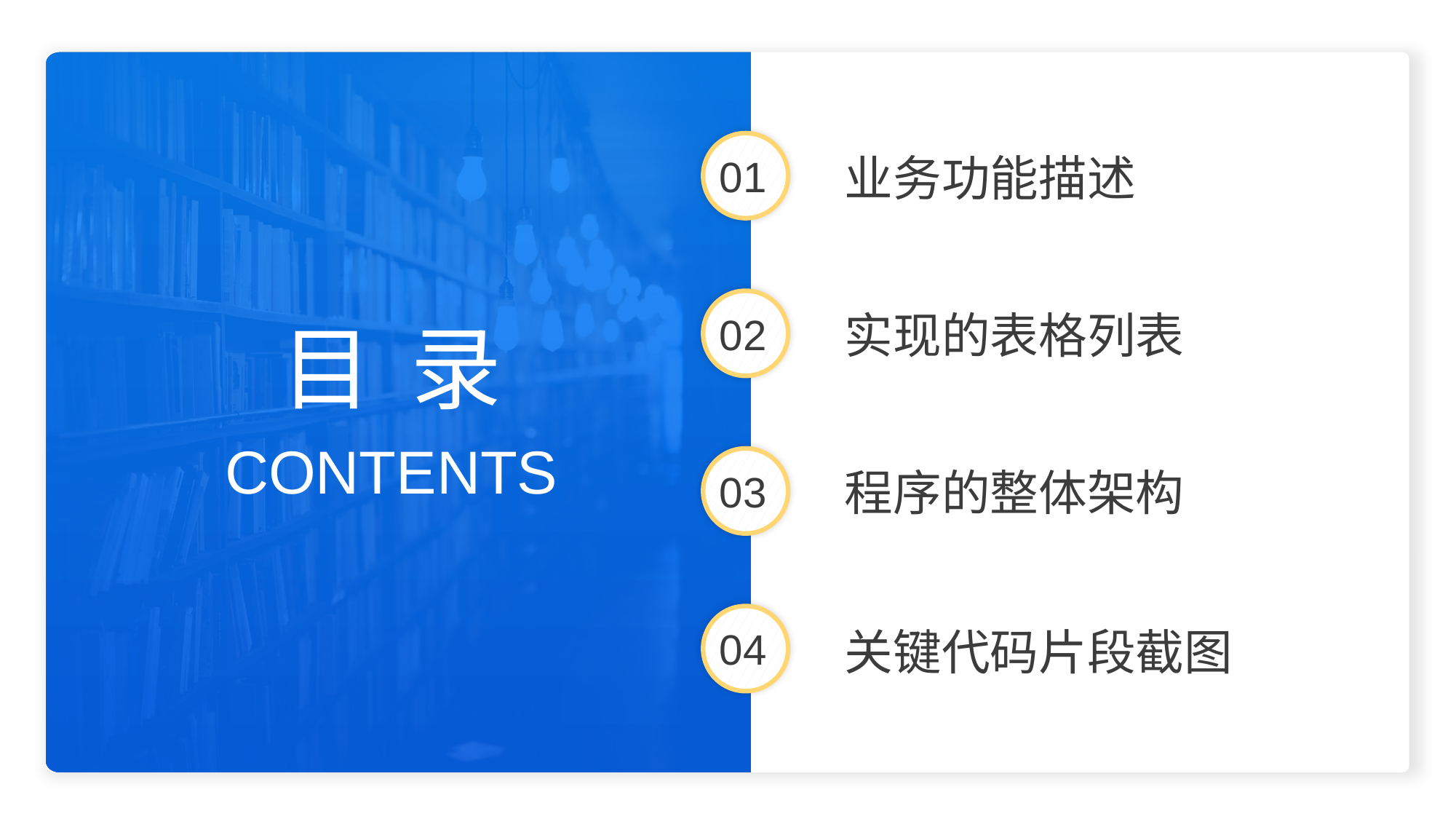

业务功能描述
01
实现的表格列表
02
目 录
CONTENTS
程序的整体架构
03
关键代码片段截图
04